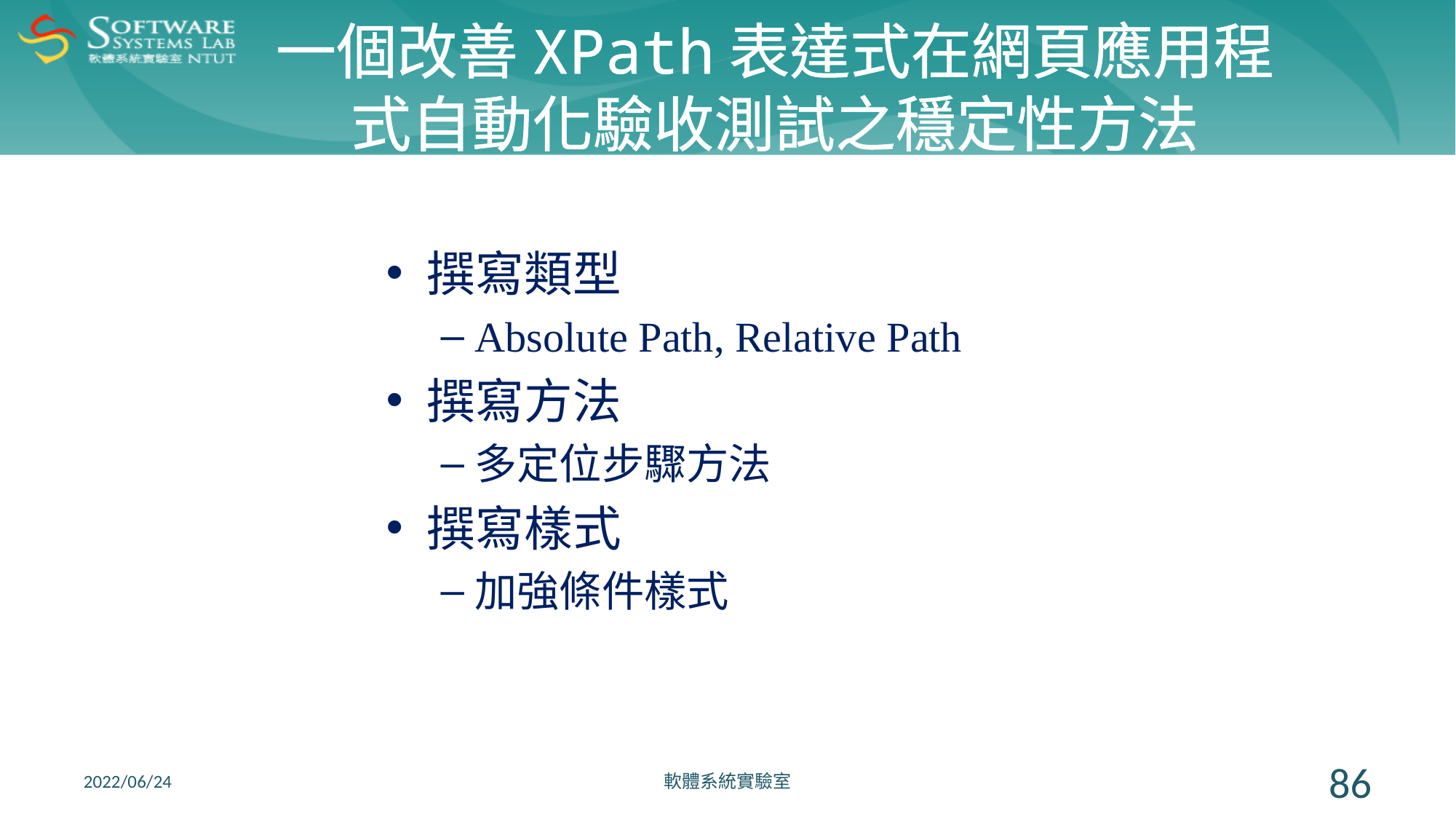

# 一個改善XPath表達式在網頁應用程式自動化驗收測試之穩定性方法
撰寫類型
Absolute Path, Relative Path
撰寫方法
多定位步驟方法
撰寫樣式
加強條件樣式
2022/06/24
軟體系統實驗室
86